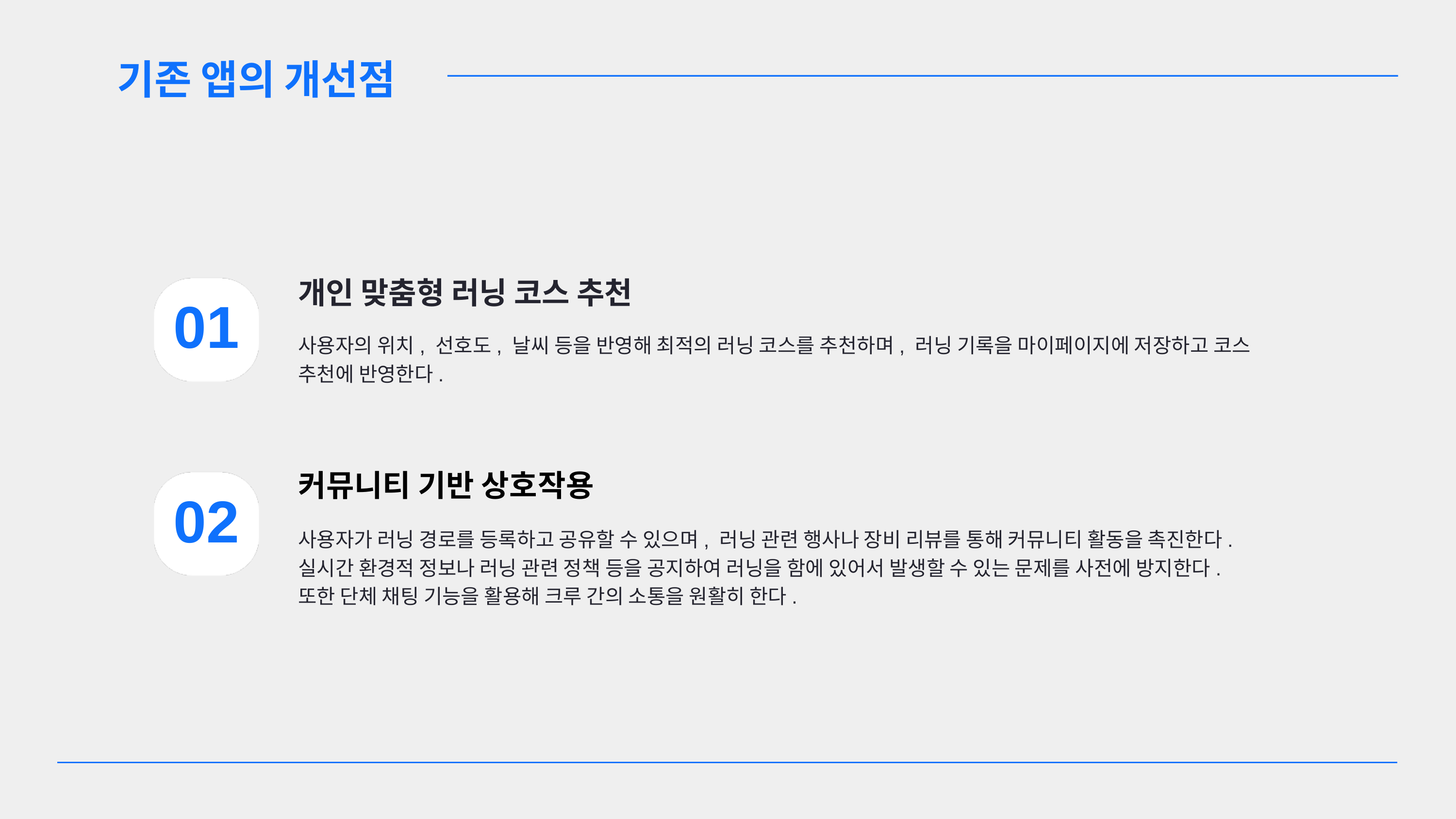

기존 앱의 개선점

개인 맞춤형 러닝 코스 추천
01
사용자의 위치, 선호도, 날씨 등을 반영해 최적의 러닝 코스를 추천하며, 러닝 기록을 마이페이지에 저장하고 코스 추천에 반영한다.

커뮤니티 기반 상호작용
02
사용자가 러닝 경로를 등록하고 공유할 수 있으며, 러닝 관련 행사나 장비 리뷰를 통해 커뮤니티 활동을 촉진한다.
실시간 환경적 정보나 러닝 관련 정책 등을 공지하여 러닝을 함에 있어서 발생할 수 있는 문제를 사전에 방지한다.
또한 단체 채팅 기능을 활용해 크루 간의 소통을 원활히 한다.